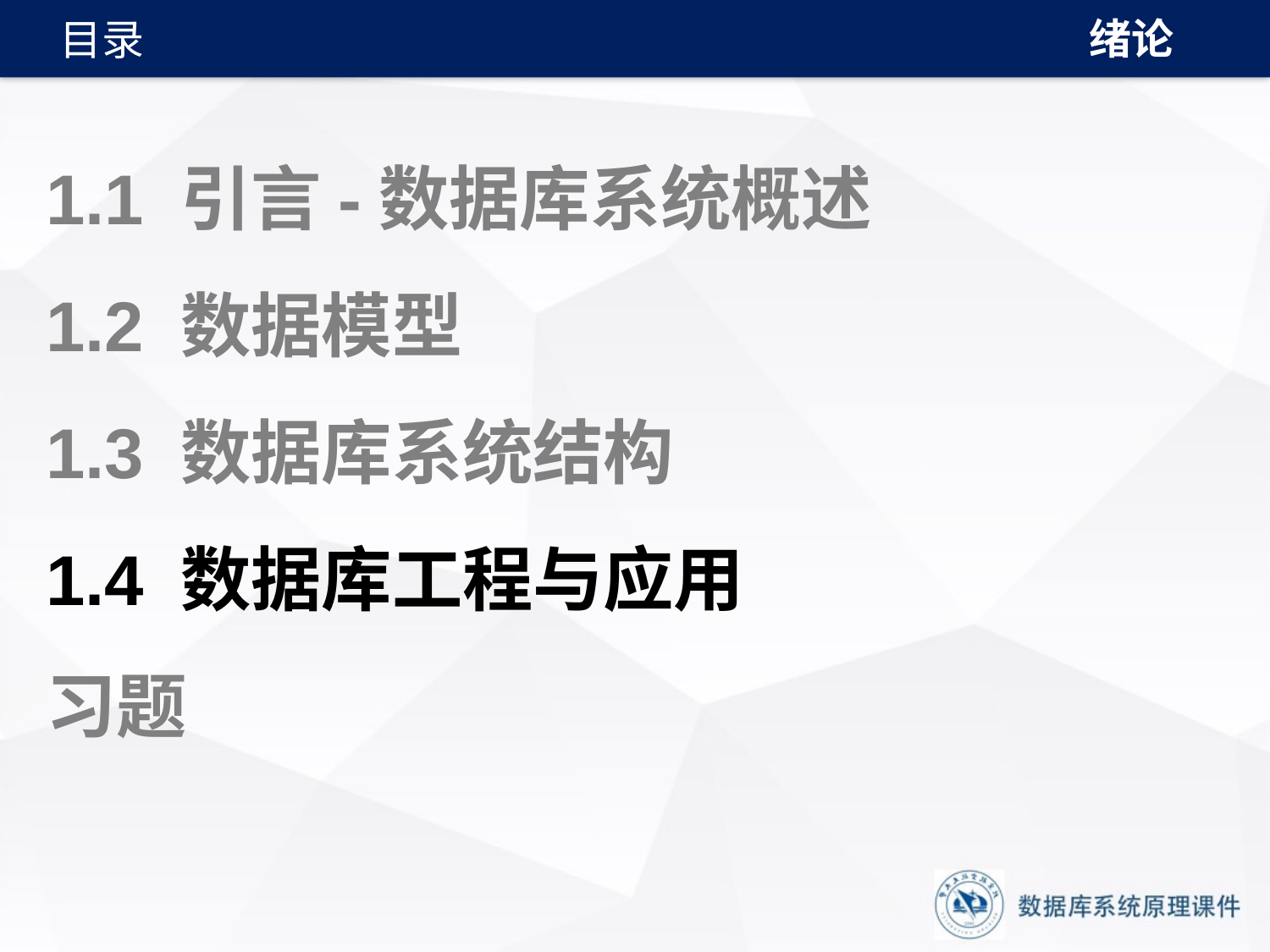

绪论
目录
# 1.1 引言-数据库系统概述 1.2 数据模型 1.3 数据库系统结构 1.4 数据库工程与应用 习题